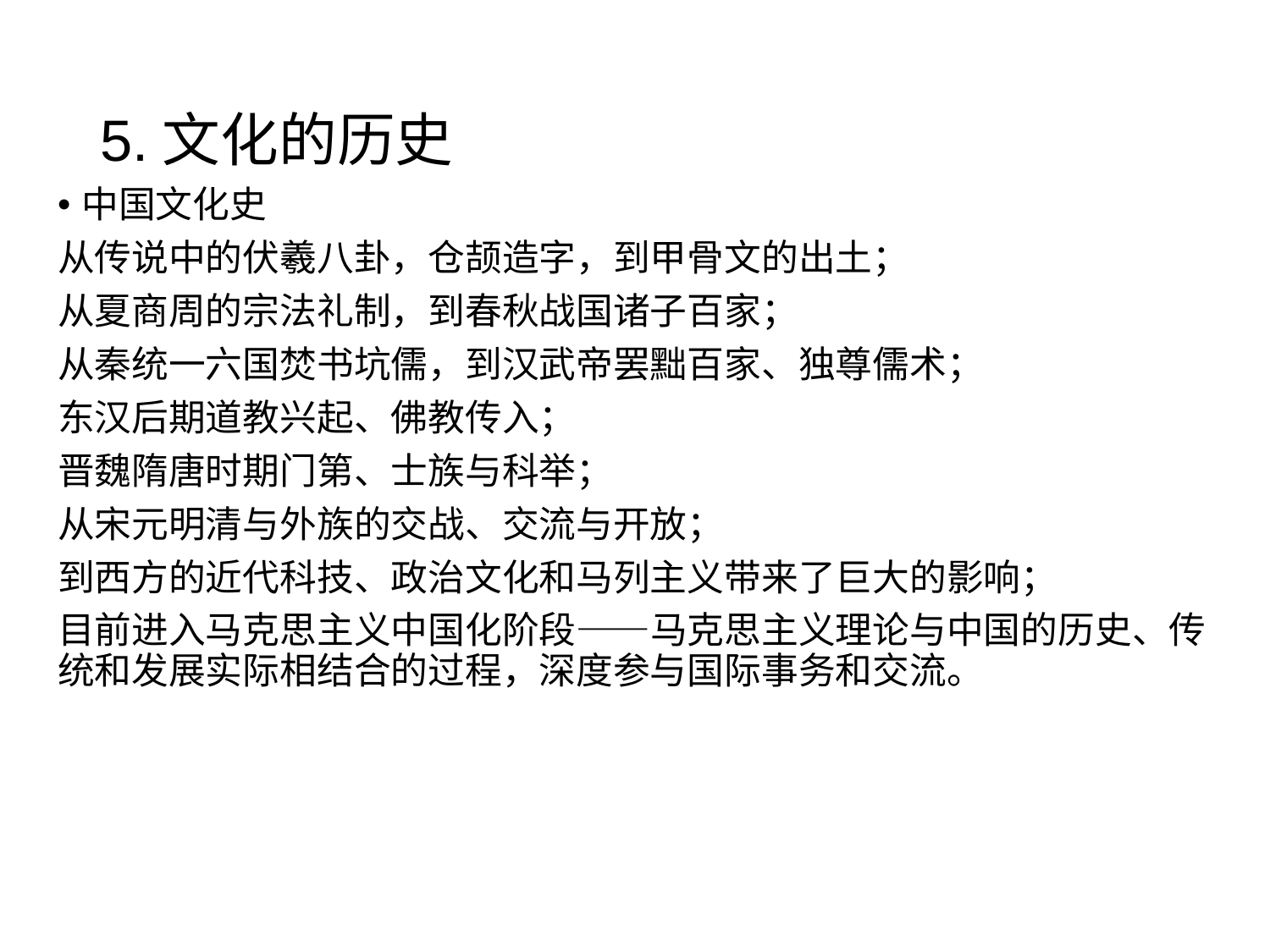

# 5.文化的历史
中国文化史
从传说中的伏羲八卦，仓颉造字，到甲骨文的出土；
从夏商周的宗法礼制，到春秋战国诸子百家；
从秦统一六国焚书坑儒，到汉武帝罢黜百家、独尊儒术；
东汉后期道教兴起、佛教传入；
晋魏隋唐时期门第、士族与科举；
从宋元明清与外族的交战、交流与开放；
到西方的近代科技、政治文化和马列主义带来了巨大的影响；
目前进入马克思主义中国化阶段——马克思主义理论与中国的历史、传统和发展实际相结合的过程，深度参与国际事务和交流。